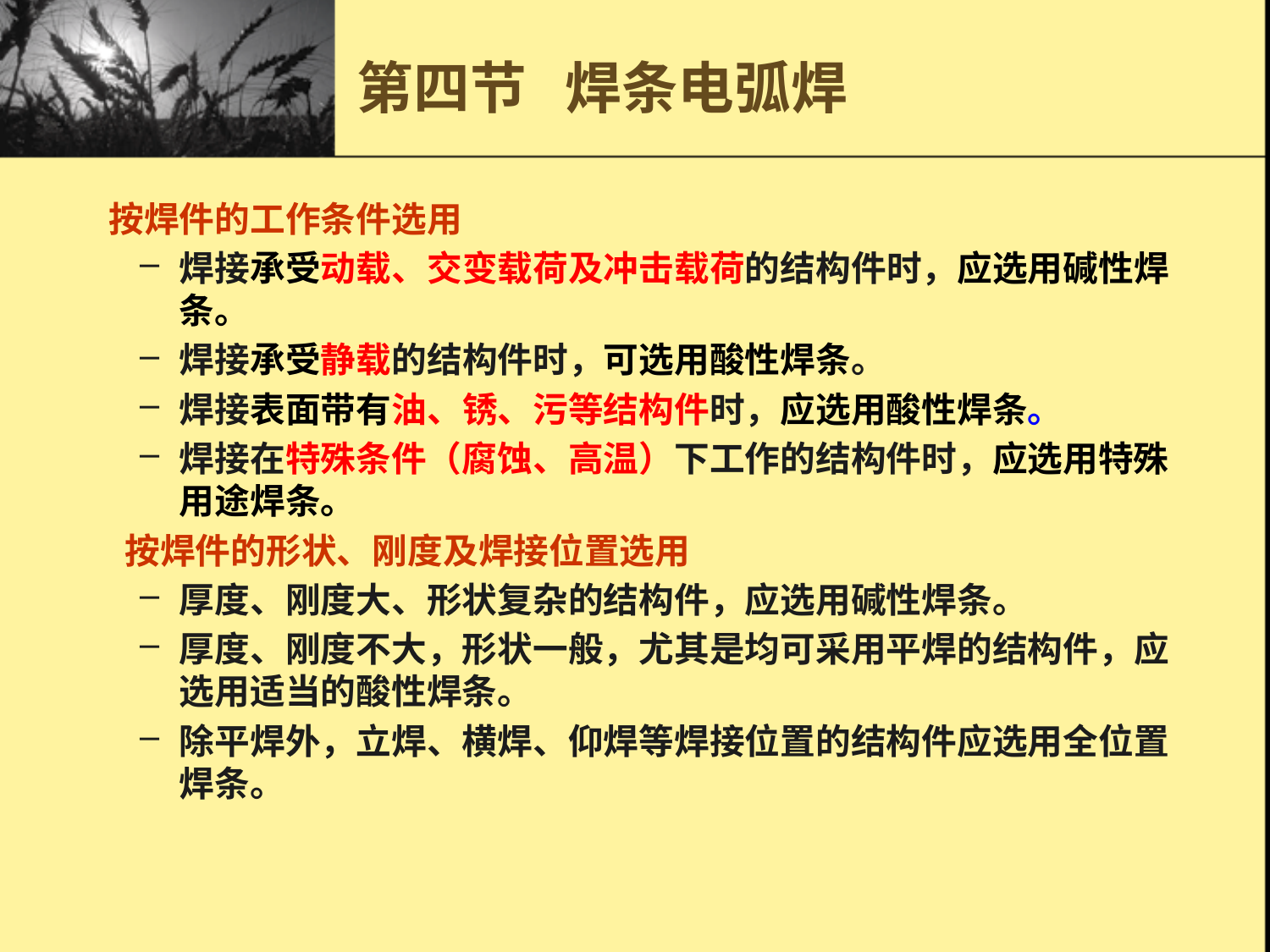

第四节   焊条电弧焊
   按焊件的工作条件选用
焊接承受动载、交变载荷及冲击载荷的结构件时，应选用碱性焊条。
焊接承受静载的结构件时，可选用酸性焊条。
焊接表面带有油、锈、污等结构件时，应选用酸性焊条。
焊接在特殊条件（腐蚀、高温）下工作的结构件时，应选用特殊用途焊条。
     按焊件的形状、刚度及焊接位置选用
厚度、刚度大、形状复杂的结构件，应选用碱性焊条。
厚度、刚度不大，形状一般，尤其是均可采用平焊的结构件，应选用适当的酸性焊条。
除平焊外，立焊、横焊、仰焊等焊接位置的结构件应选用全位置焊条。